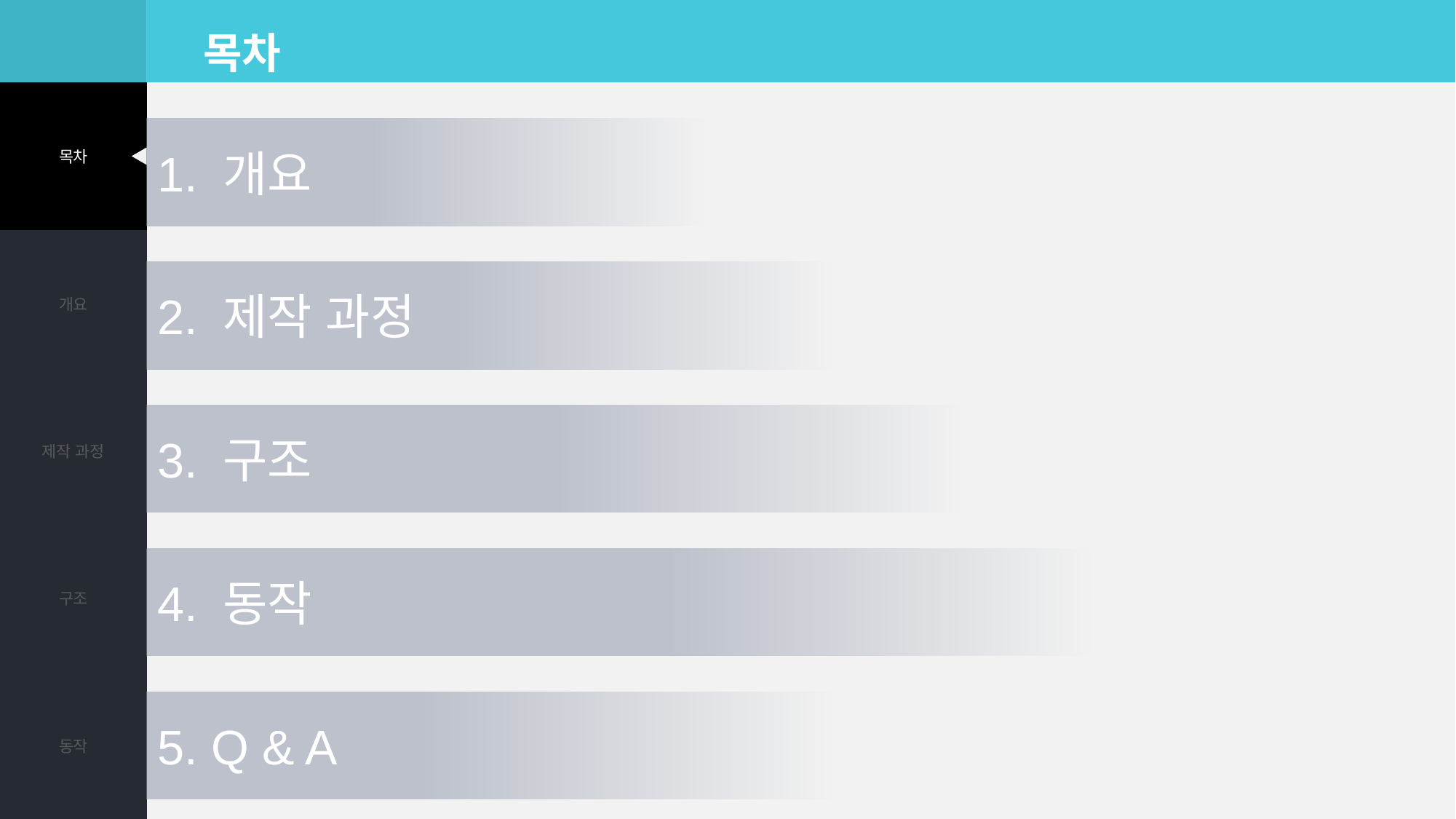

목차
| 목차 |
| --- |
| 개요 |
| 제작 과정 |
| 구조 |
| 동작 |
1. 개요

2. 제작 과정
3. 구조
4. 동작
5. Q & A